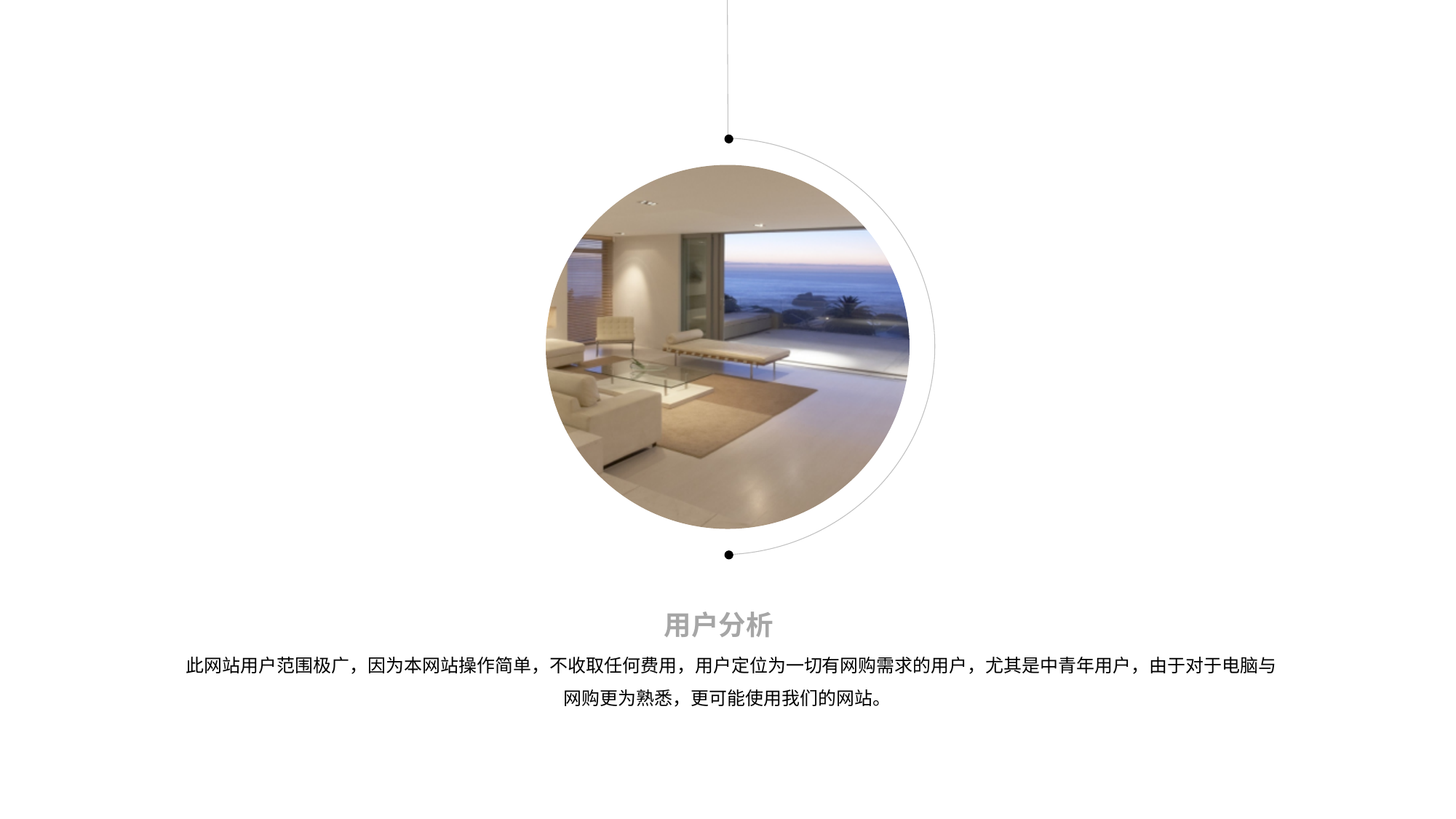

用户分析
 此网站用户范围极广，因为本网站操作简单，不收取任何费用，用户定位为一切有网购需求的用户，尤其是中青年用户，由于对于电脑与网购更为熟悉，更可能使用我们的网站。